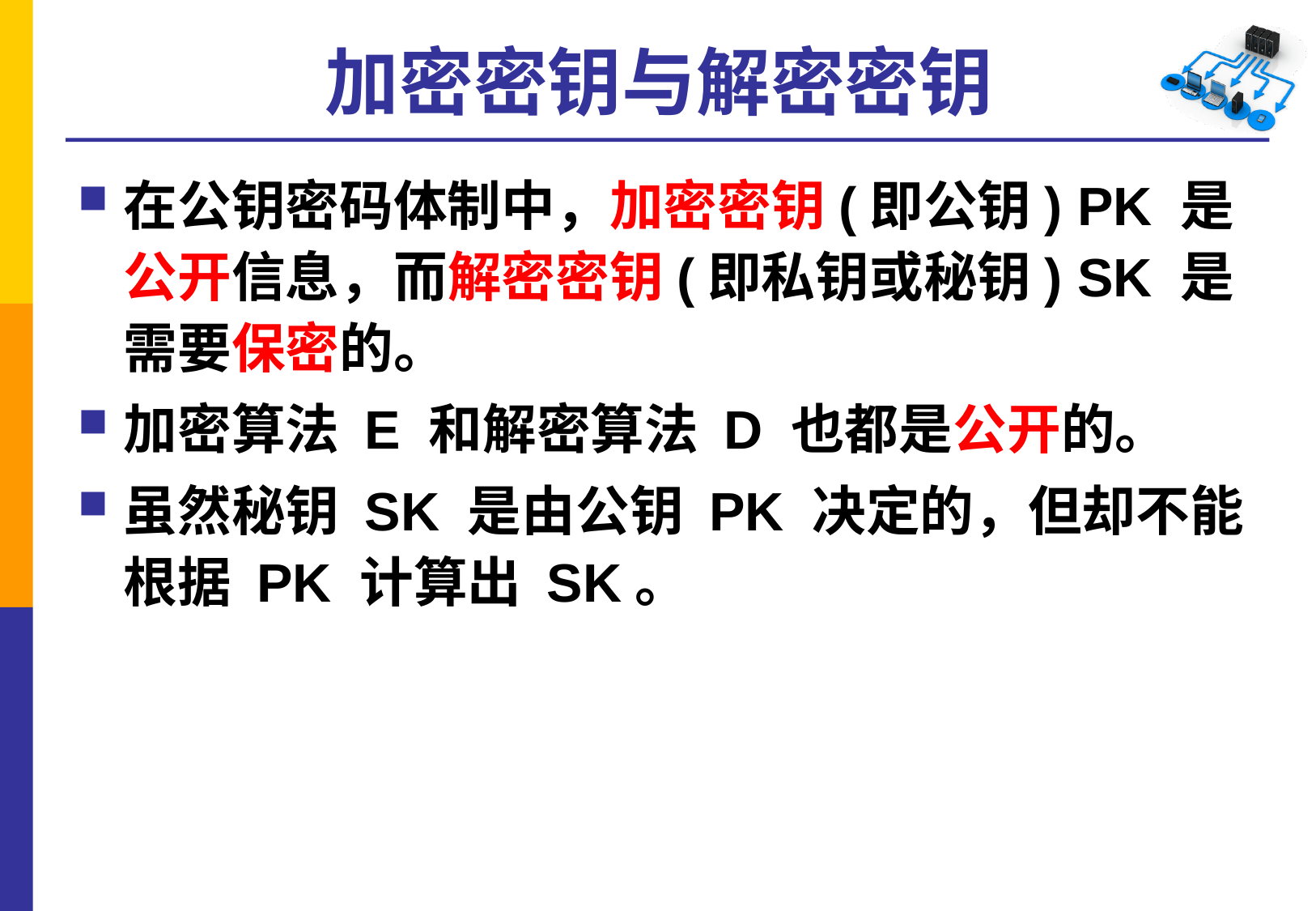

# 加密密钥与解密密钥
在公钥密码体制中，加密密钥(即公钥) PK 是公开信息，而解密密钥(即私钥或秘钥) SK 是需要保密的。
加密算法 E 和解密算法 D 也都是公开的。
虽然秘钥 SK 是由公钥 PK 决定的，但却不能根据 PK 计算出 SK。